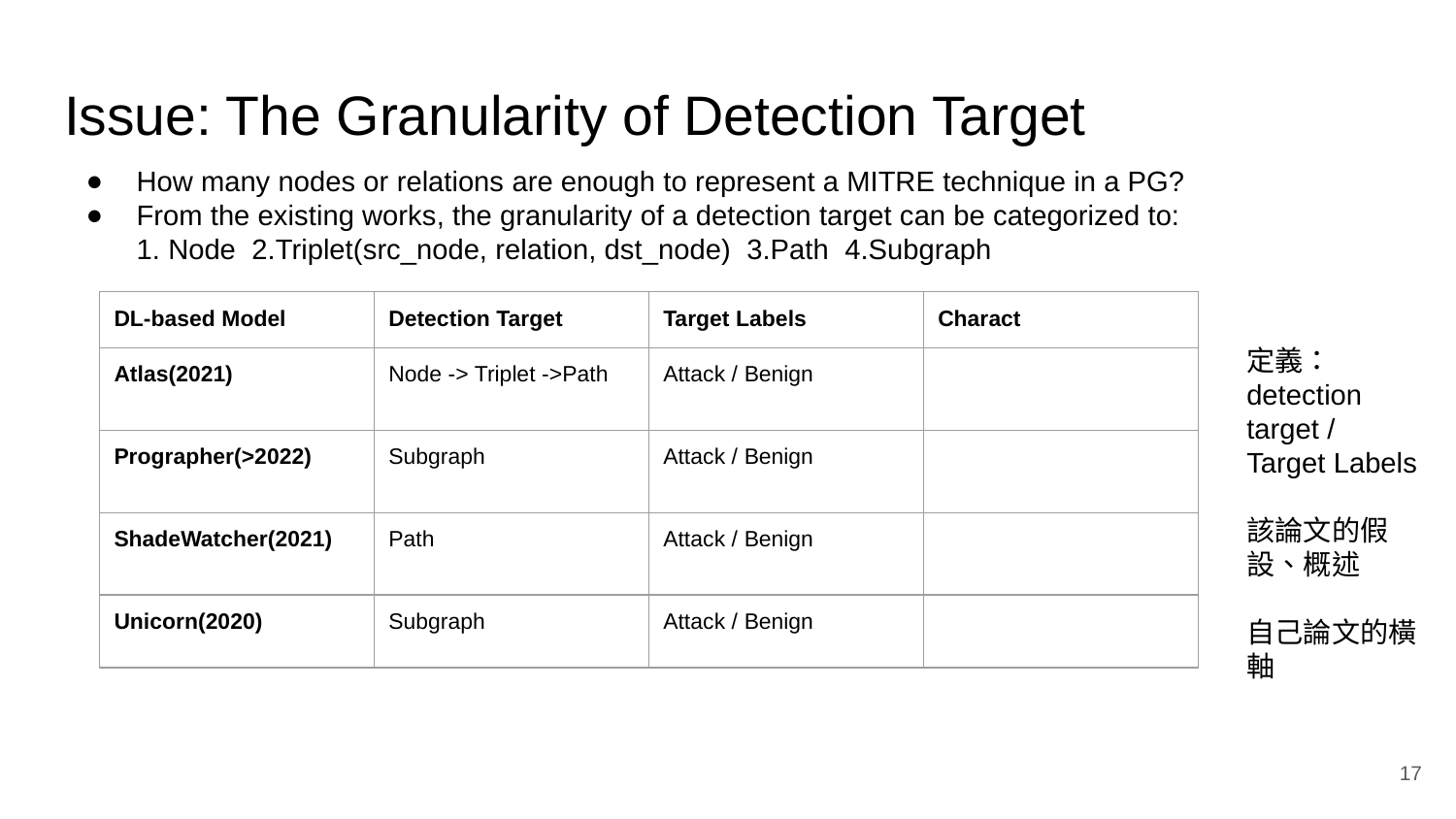

# Issue: The Granularity of Detection Target
How many nodes or relations are enough to represent a MITRE technique in a PG?
From the existing works, the granularity of a detection target can be categorized to:
1. Node  2.Triplet(src_node, relation, dst_node)  3.Path  4.Subgraph
| DL-based Model | Detection Target | Target Labels | Charact |
| --- | --- | --- | --- |
| Atlas(2021) | Node -> Triplet ->Path | Attack / Benign |  |
| Prographer(>2022) | Subgraph | Attack / Benign |  |
| ShadeWatcher(2021) | Path | Attack / Benign |  |
| Unicorn(2020) | Subgraph | Attack / Benign |  |
定義：
detection target /
Target Labels

該論文的假設、概述

自己論文的橫軸
17